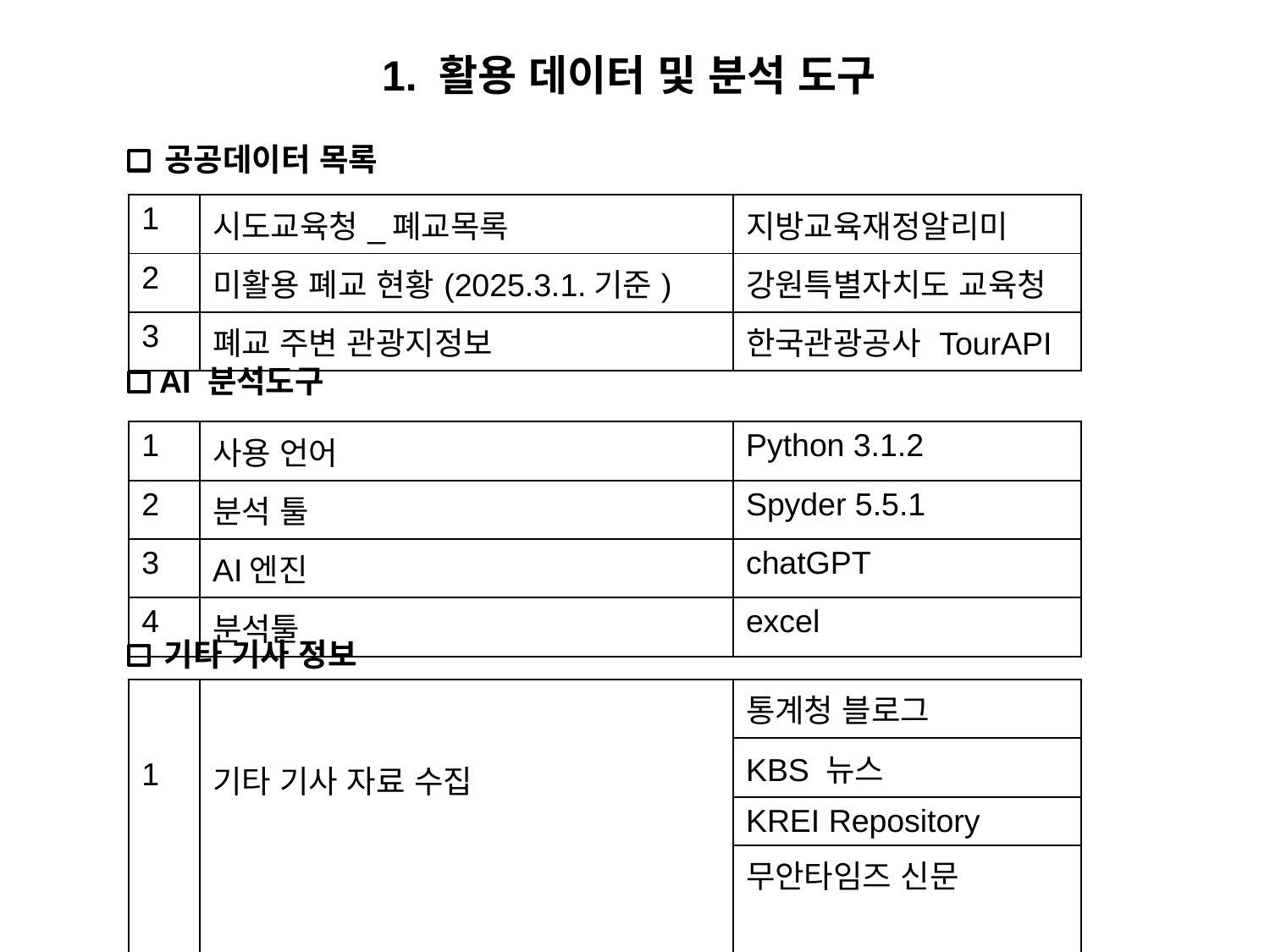

# 1. 활용 데이터 및 분석 도구
공공데이터 목록

| 1 | 시도교육청\_폐교목록 | 지방교육재정알리미 |
| --- | --- | --- |
| 2 | 미활용 폐교 현황(2025.3.1.기준) | 강원특별자치도 교육청 |
| 3 | 폐교 주변 관광지정보 | 한국관광공사 TourAPI |
AI 분석도구

| 1 | 사용 언어 | Python 3.1.2 |
| --- | --- | --- |
| 2 | 분석 툴 | Spyder 5.5.1 |
| 3 | AI엔진 | chatGPT |
| 4 | 분석툴 | excel |
기타 기사 정보

| 1 | 기타 기사 자료 수집 | 통계청 블로그 |
| --- | --- | --- |
|  |  | KBS 뉴스 |
|  |  | KREI Repository |
|  |  | 무안타임즈 신문 |